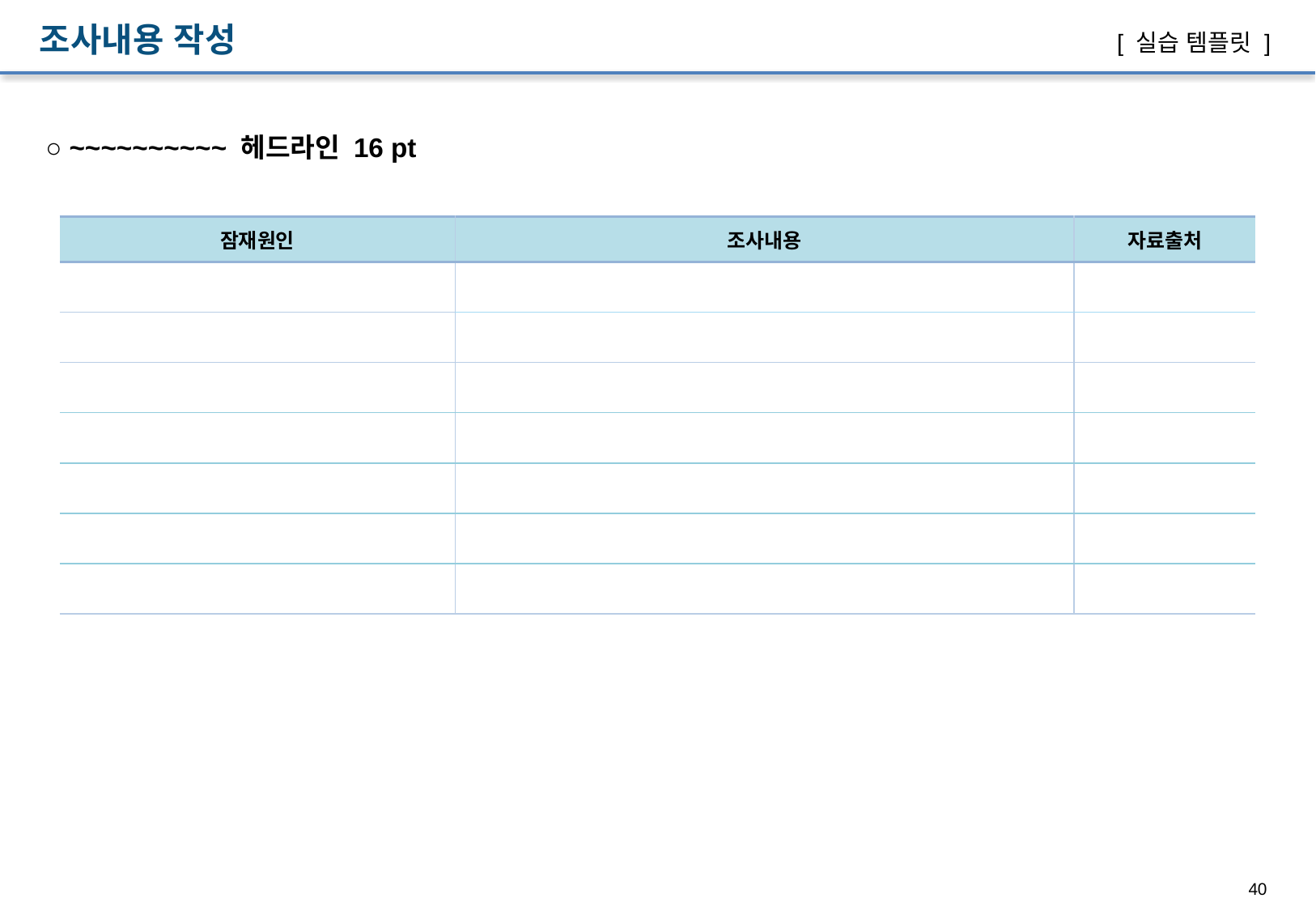

조사내용 작성
[ 실습 템플릿 ]
○ ~~~~~~~~~~ 헤드라인 16 pt
| 잠재원인 | 조사내용 | 자료출처 |
| --- | --- | --- |
|  |  |  |
|  |  |  |
|  |  |  |
|  |  |  |
|  |  |  |
|  |  |  |
|  |  |  |
40